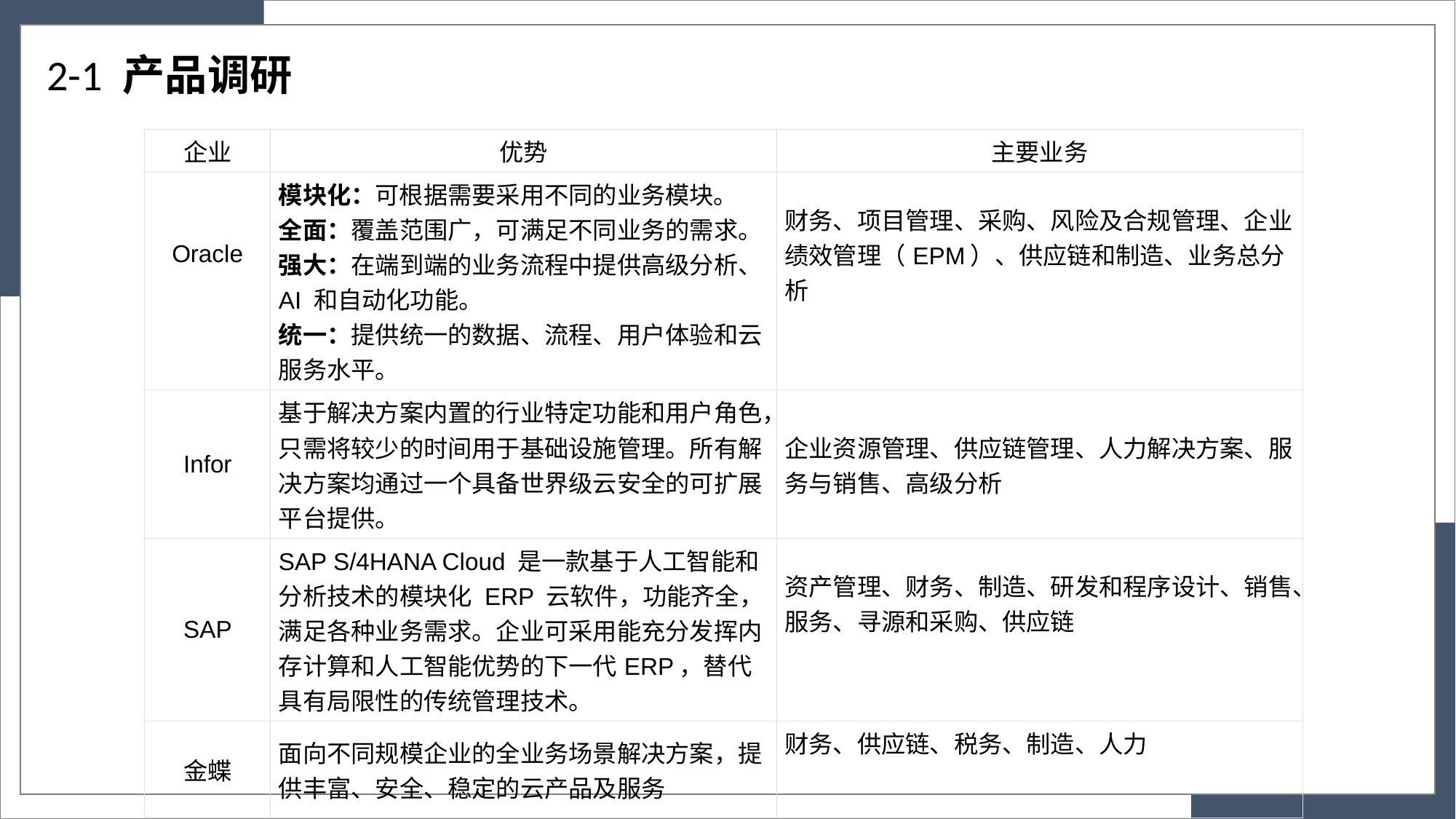

# 2-1 产品调研
| 企业 | 优势 | 主要业务 |
| --- | --- | --- |
| Oracle | 模块化：可根据需要采用不同的业务模块。 全面：覆盖范围广，可满足不同业务的需求。 强大：在端到端的业务流程中提供高级分析、AI 和自动化功能。 统一：提供统一的数据、流程、用户体验和云服务水平。 | 财务、项目管理、采购、风险及合规管理、企业绩效管理（EPM）、供应链和制造、业务总分析 |
| Infor | 基于解决方案内置的行业特定功能和用户角色，只需将较少的时间用于基础设施管理。所有解决方案均通过一个具备世界级云安全的可扩展平台提供。 | 企业资源管理、供应链管理、人力解决方案、服务与销售、高级分析 |
| SAP | SAP S/4HANA Cloud 是一款基于人工智能和分析技术的模块化 ERP 云软件，功能齐全，满足各种业务需求。企业可采用能充分发挥内存计算和人工智能优势的下一代ERP，替代具有局限性的传统管理技术。 | 资产管理、财务、制造、研发和程序设计、销售、服务、寻源和采购、供应链 |
| 金蝶 | 面向不同规模企业的全业务场景解决方案，提供丰富、安全、稳定的云产品及服务 | 财务、供应链、税务、制造、人力 |